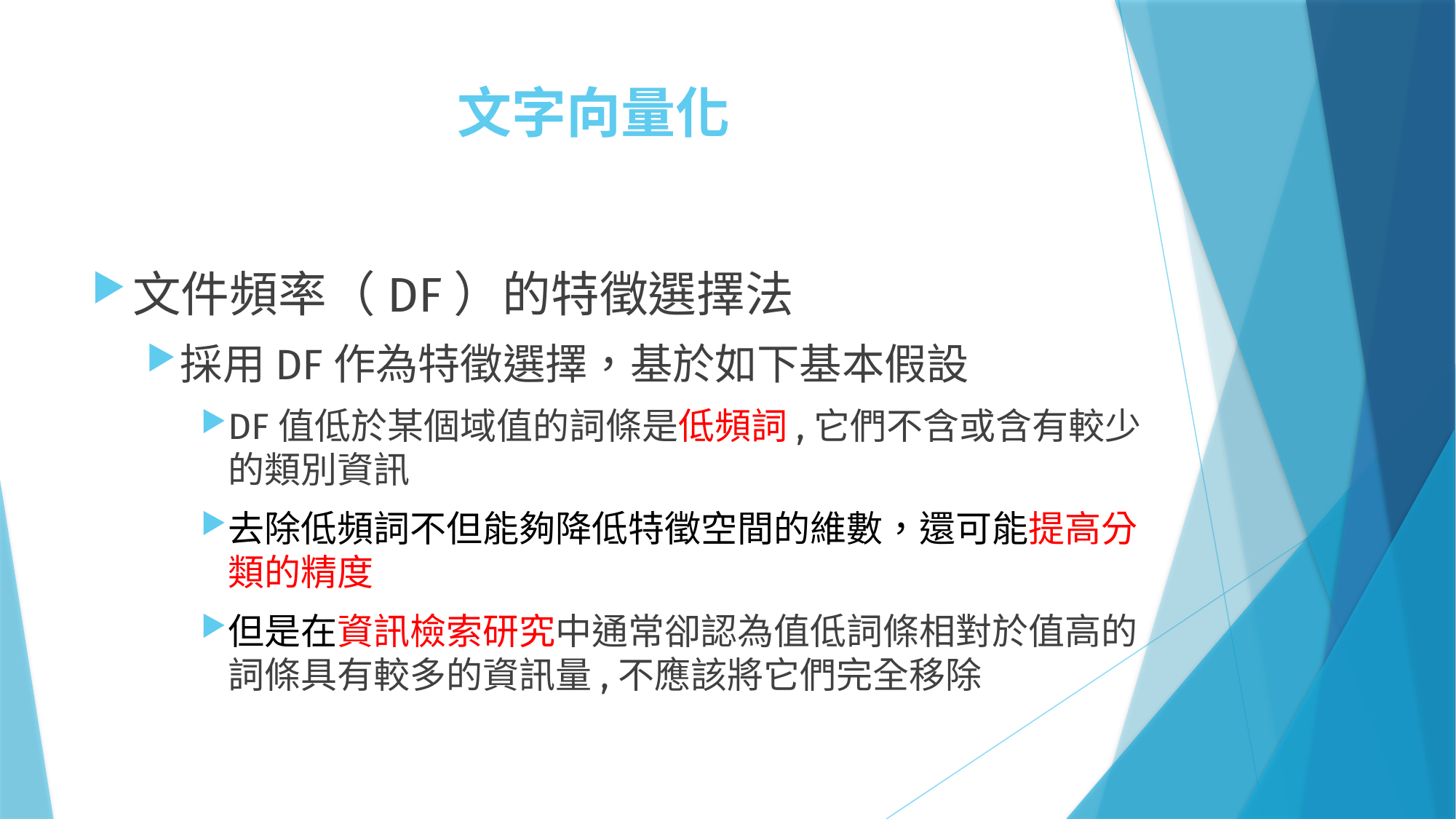

# 文字向量化
文件頻率（DF）的特徵選擇法
採用DF作為特徵選擇，基於如下基本假設
DF值低於某個域值的詞條是低頻詞,它們不含或含有較少的類別資訊
去除低頻詞不但能夠降低特徵空間的維數，還可能提高分類的精度
但是在資訊檢索研究中通常卻認為值低詞條相對於值高的詞條具有較多的資訊量,不應該將它們完全移除